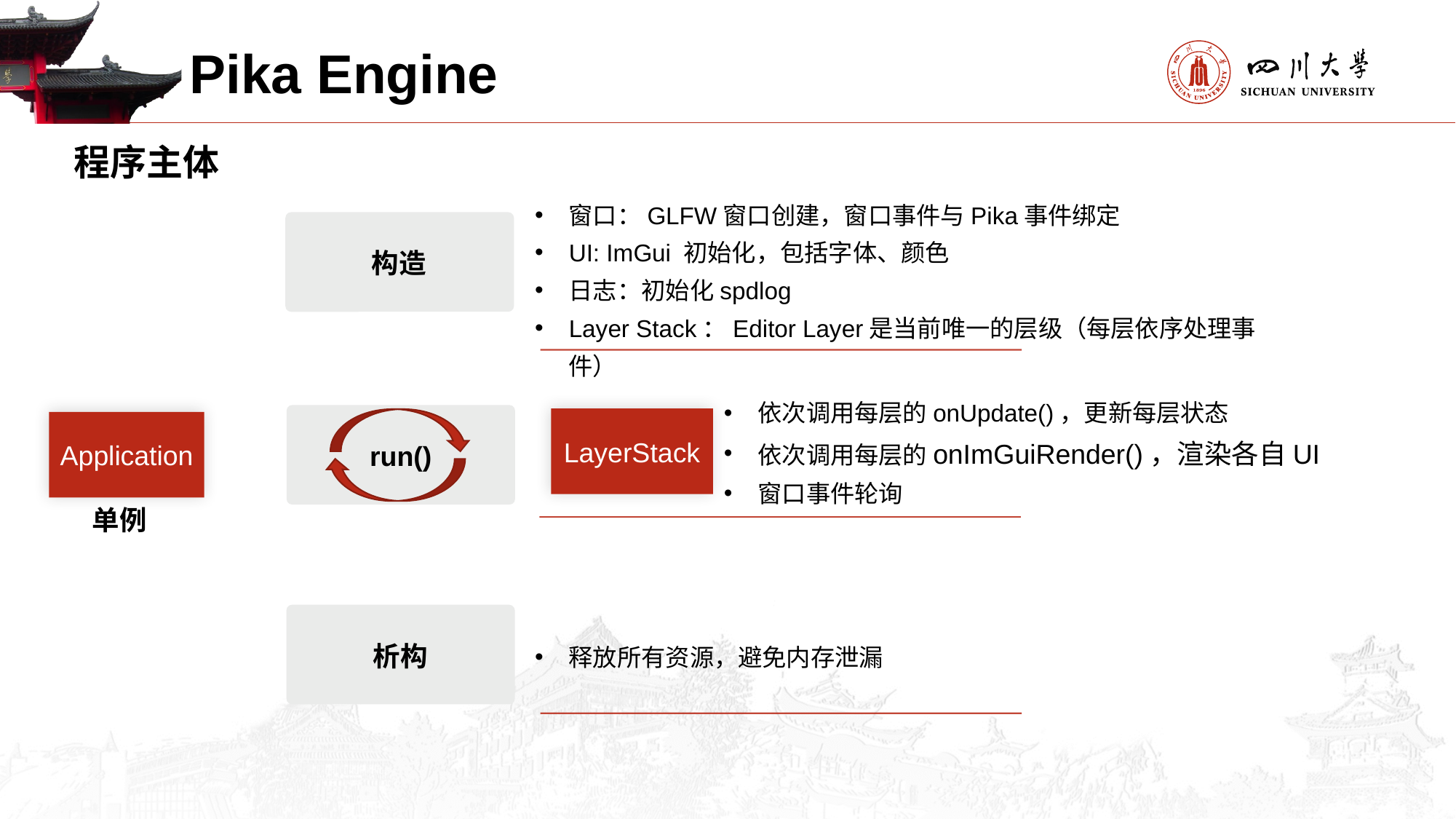

Pika Engine
程序主体
窗口：GLFW窗口创建，窗口事件与Pika事件绑定
UI: ImGui 初始化，包括字体、颜色
日志：初始化spdlog
Layer Stack：Editor Layer是当前唯一的层级（每层依序处理事件）

构造
依次调用每层的onUpdate()，更新每层状态
依次调用每层的onImGuiRender()，渲染各自UI
窗口事件轮询

run()
LayerStack

Application

单例

析构
释放所有资源，避免内存泄漏